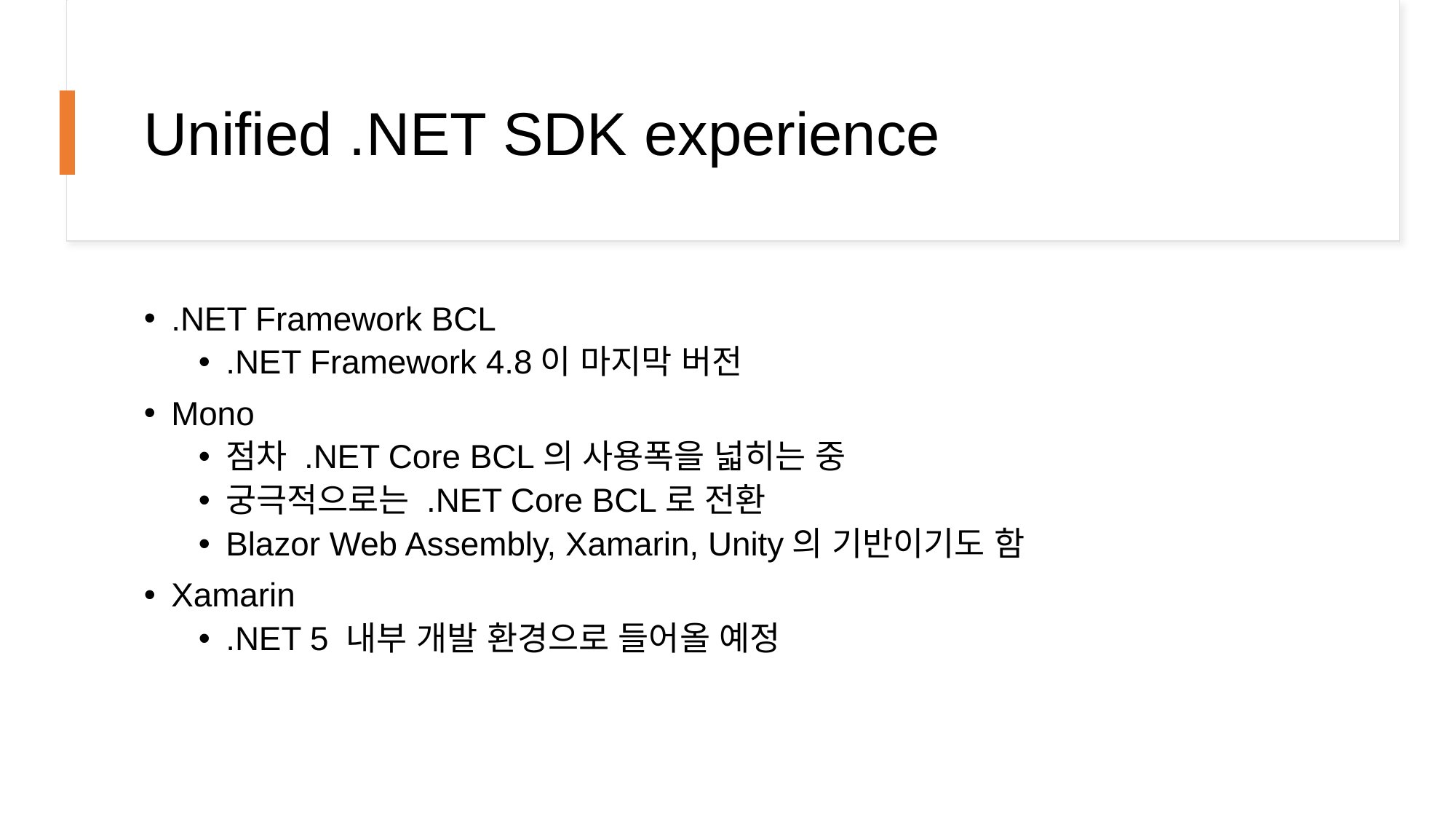

# Unified .NET SDK experience

.NET Framework BCL
.NET Framework 4.8이 마지막 버전
Mono
점차 .NET Core BCL의 사용폭을 넓히는 중
궁극적으로는 .NET Core BCL로 전환
Blazor Web Assembly, Xamarin, Unity의 기반이기도 함
Xamarin
.NET 5 내부 개발 환경으로 들어올 예정